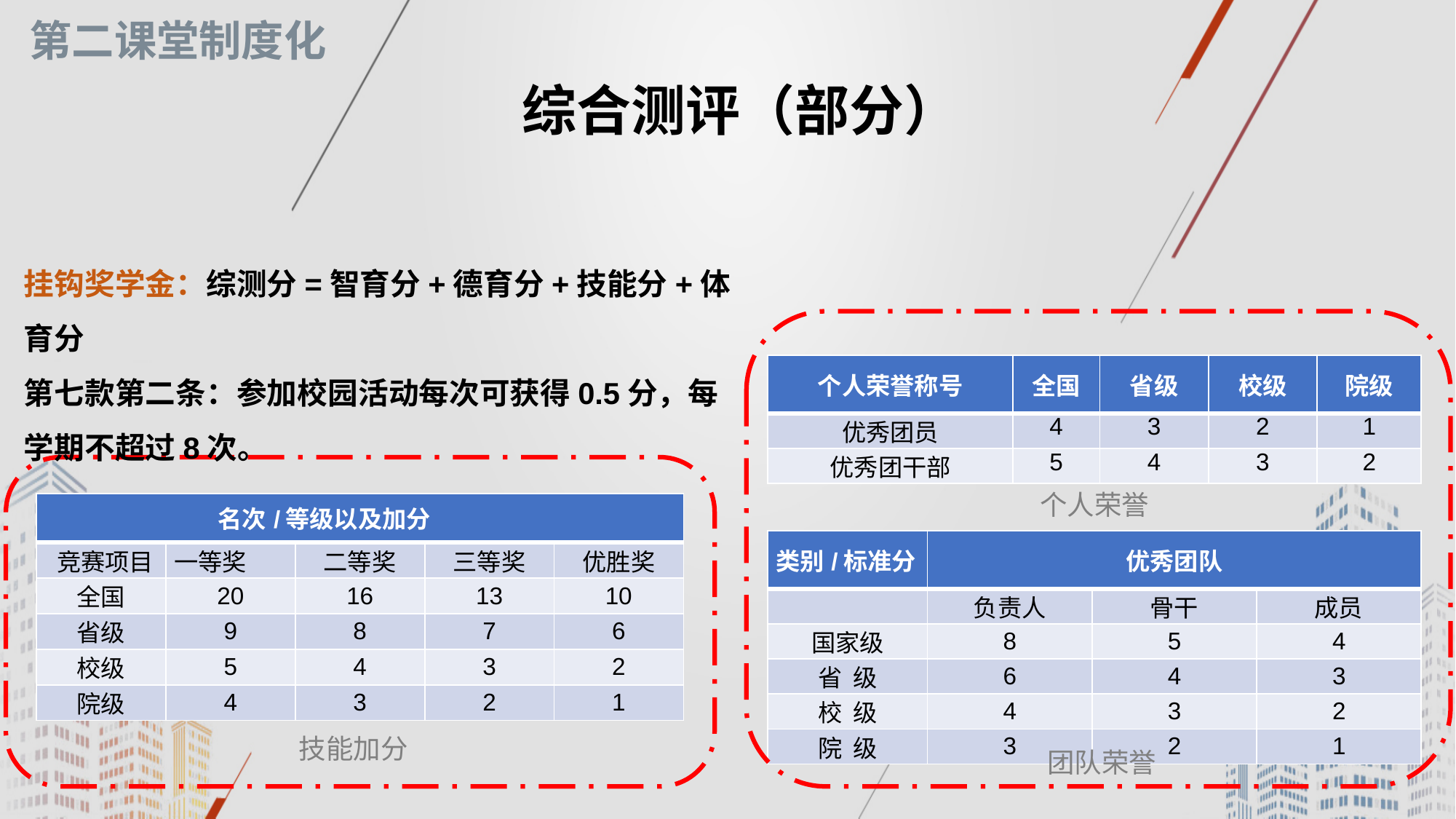

第二课堂制度化
 综合测评（部分）
挂钩奖学金：综测分=智育分+德育分+技能分+体育分
第七款第二条：参加校园活动每次可获得0.5分，每学期不超过8次。

| 个人荣誉称号 | 全国 | 省级 | 校级 | 院级 |
| --- | --- | --- | --- | --- |
| 优秀团员 | 4 | 3 | 2 | 1 |
| 优秀团干部 | 5 | 4 | 3 | 2 |

个人荣誉
| 名次/等级以及加分 |  |  |  |  |
| --- | --- | --- | --- | --- |
| 竞赛项目 | 一等奖 | 二等奖 | 三等奖 | 优胜奖 |
| 全国 | 20 | 16 | 13 | 10 |
| 省级 | 9 | 8 | 7 | 6 |
| 校级 | 5 | 4 | 3 | 2 |
| 院级 | 4 | 3 | 2 | 1 |
| 类别/标准分 | 优秀团队 |  |  |
| --- | --- | --- | --- |
|  | 负责人 | 骨干 | 成员 |
| 国家级 | 8 | 5 | 4 |
| 省 级 | 6 | 4 | 3 |
| 校 级 | 4 | 3 | 2 |
| 院 级 | 3 | 2 | 1 |
技能加分
团队荣誉